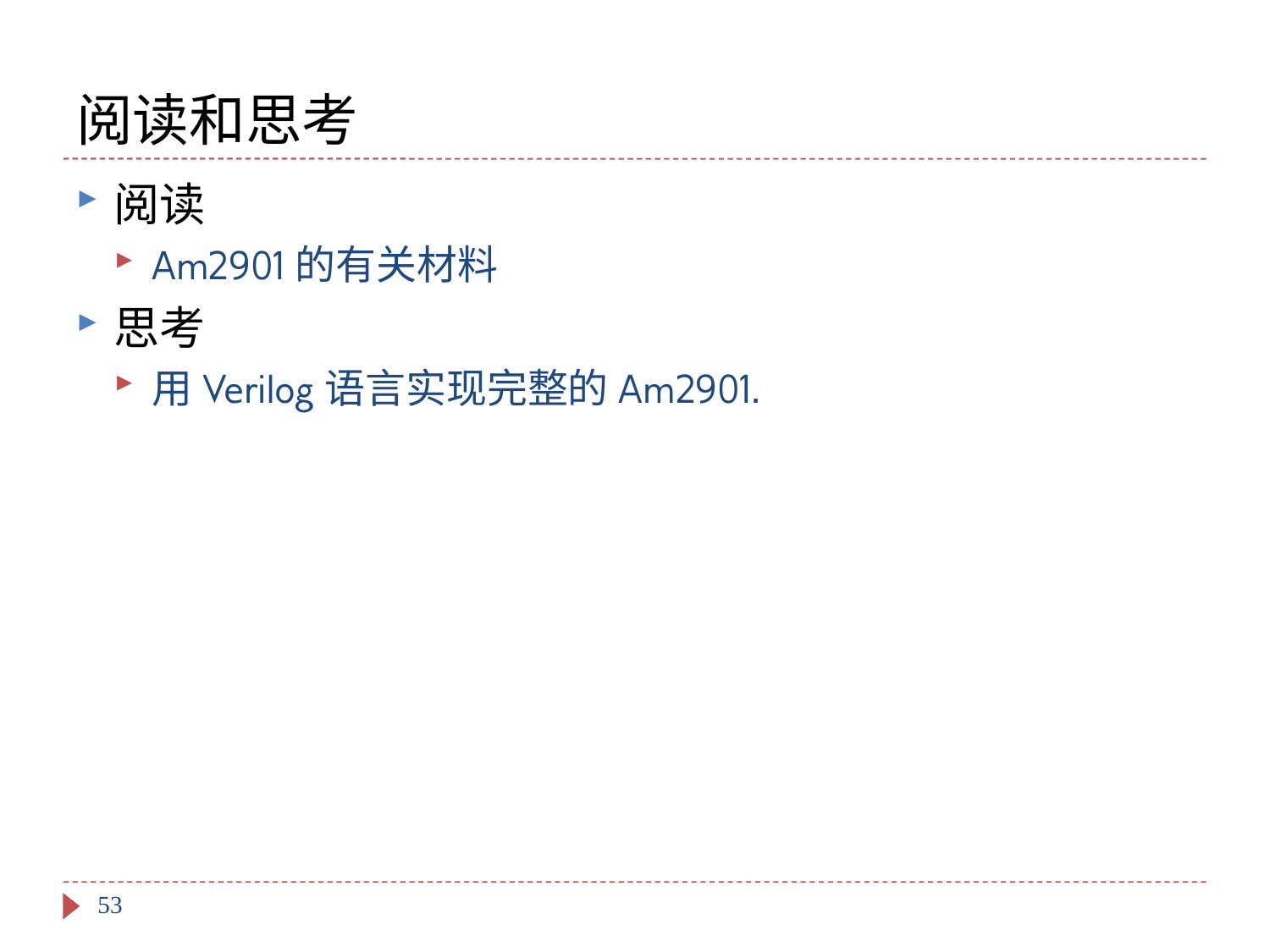

# 阅读和思考
阅读
Am2901的有关材料
思考
用Verilog语言实现完整的Am2901.

53